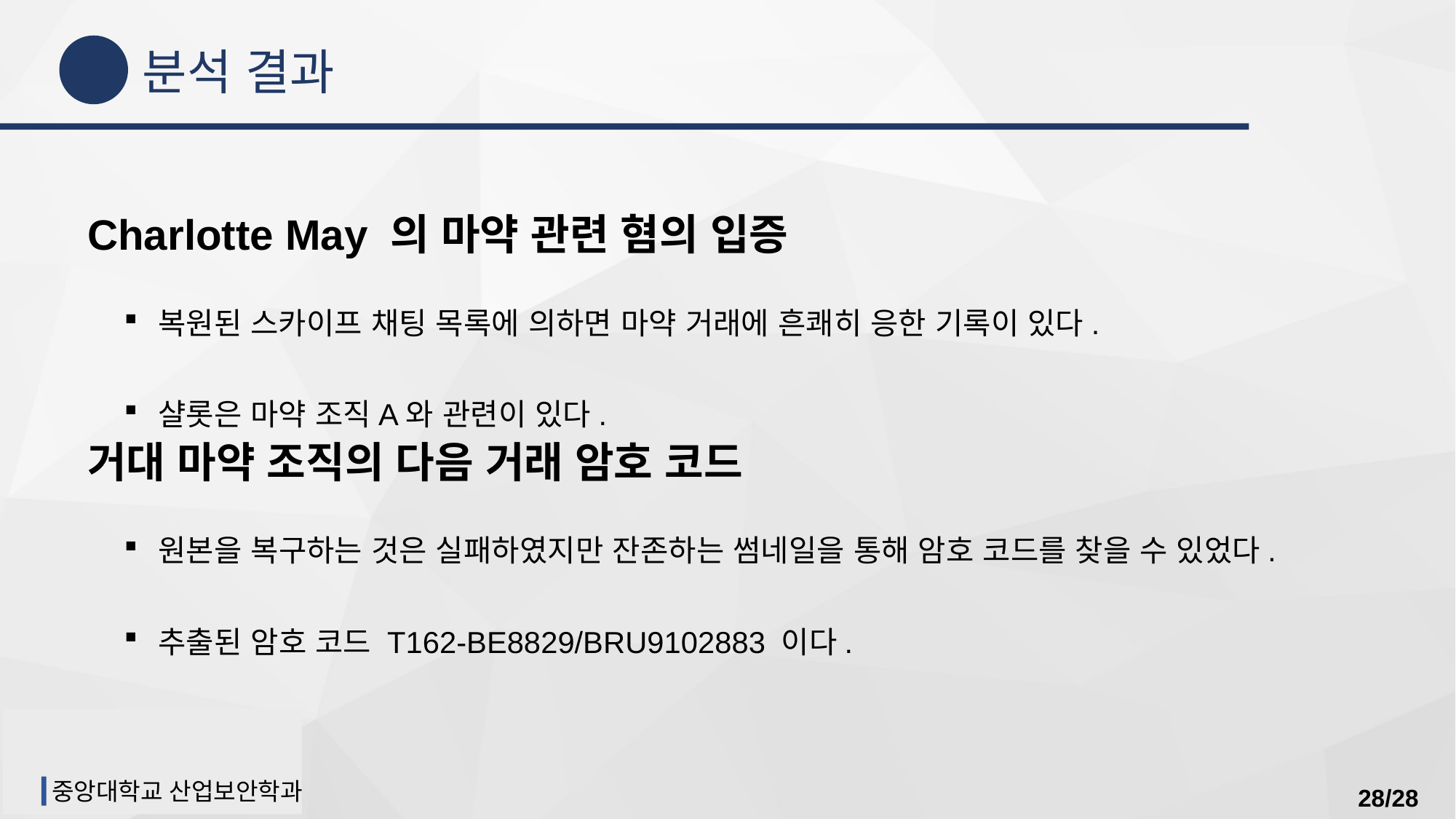

분석 결과
04

Charlotte May 의 마약 관련 혐의 입증
복원된 스카이프 채팅 목록에 의하면 마약 거래에 흔쾌히 응한 기록이 있다.
샬롯은 마약 조직A와 관련이 있다.
거대 마약 조직의 다음 거래 암호 코드
원본을 복구하는 것은 실패하였지만 잔존하는 썸네일을 통해 암호 코드를 찾을 수 있었다.
추출된 암호 코드 T162-BE8829/BRU9102883 이다.

중앙대학교 산업보안학과

28/28